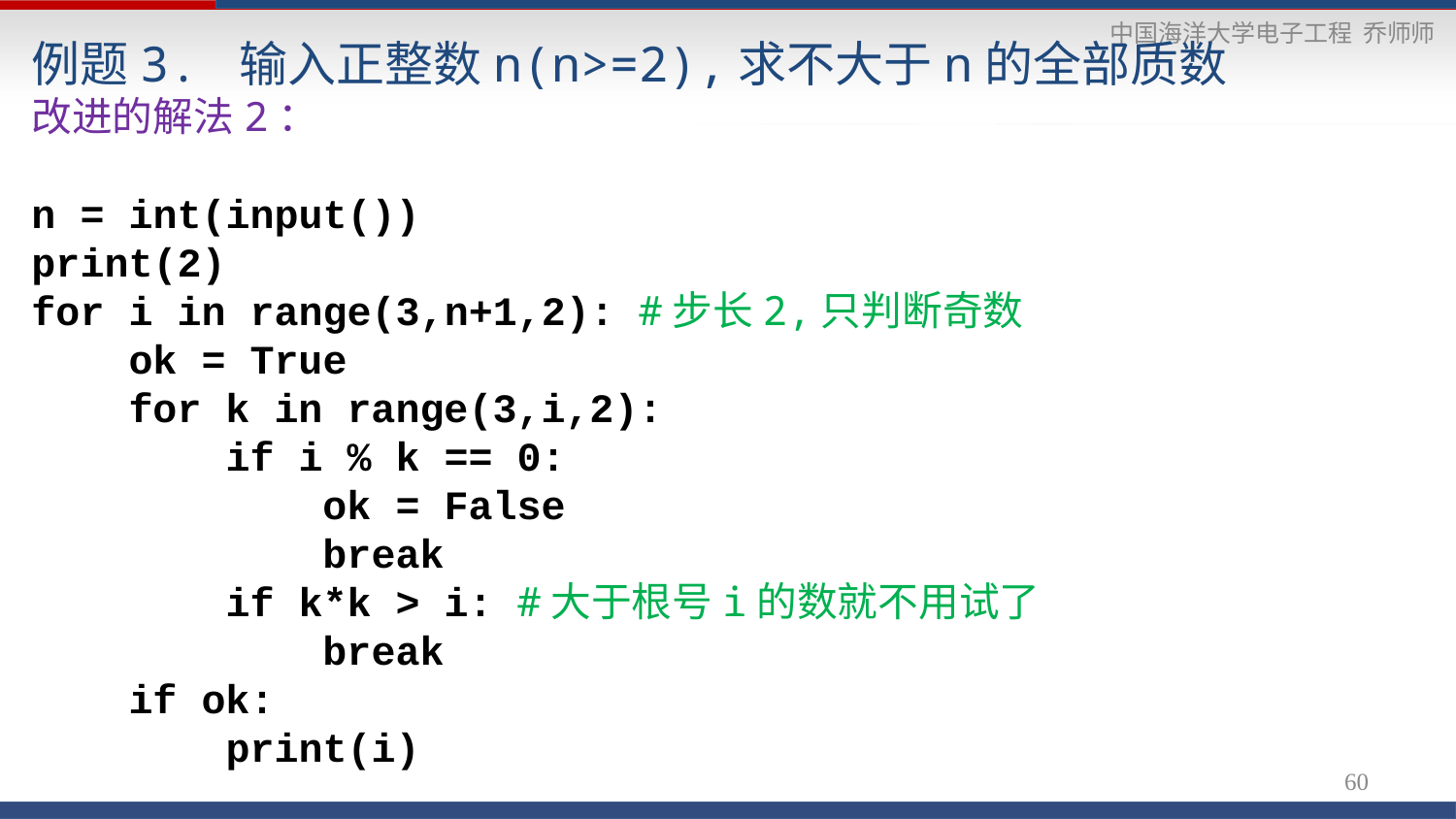

# 例题3. 输入正整数n(n>=2),求不大于n的全部质数
改进的解法2：

n = int(input())
print(2)
for i in range(3,n+1,2): #步长2,只判断奇数
    ok = True
    for k in range(3,i,2):
        if i % k == 0:
            ok = False
            break
        if k*k > i: #大于根号i的数就不用试了
            break
    if ok:
        print(i)

60